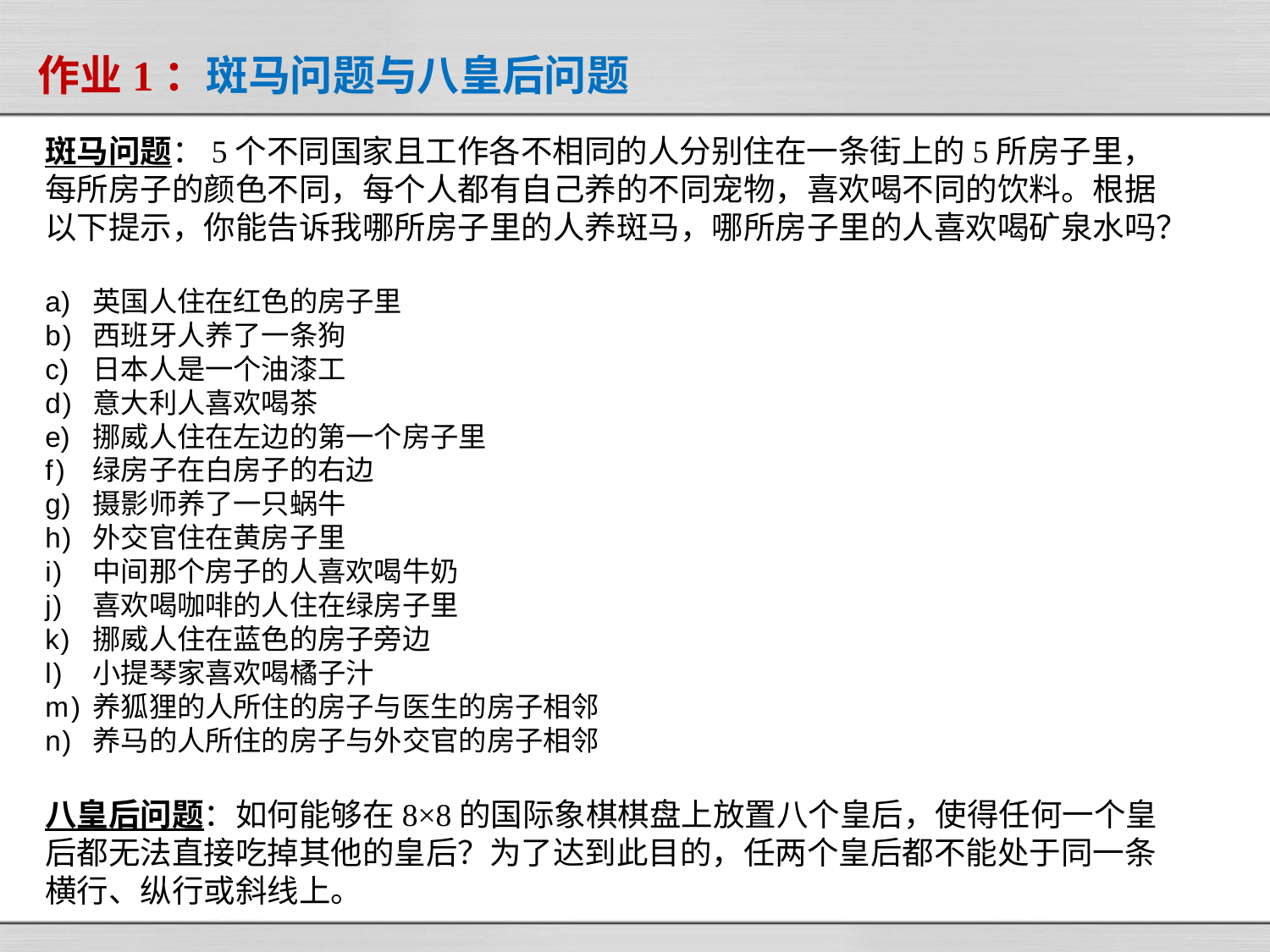

作业1：斑马问题与八皇后问题
斑马问题：5个不同国家且工作各不相同的人分别住在一条街上的5所房子里，每所房子的颜色不同，每个人都有自己养的不同宠物，喜欢喝不同的饮料。根据以下提示，你能告诉我哪所房子里的人养斑马，哪所房子里的人喜欢喝矿泉水吗？

英国人住在红色的房子里
西班牙人养了一条狗
日本人是一个油漆工
意大利人喜欢喝茶
挪威人住在左边的第一个房子里
绿房子在白房子的右边
摄影师养了一只蜗牛
外交官住在黄房子里
中间那个房子的人喜欢喝牛奶
喜欢喝咖啡的人住在绿房子里
挪威人住在蓝色的房子旁边
小提琴家喜欢喝橘子汁
养狐狸的人所住的房子与医生的房子相邻
养马的人所住的房子与外交官的房子相邻

八皇后问题：如何能够在8×8的国际象棋棋盘上放置八个皇后，使得任何一个皇后都无法直接吃掉其他的皇后？为了达到此目的，任两个皇后都不能处于同一条横行、纵行或斜线上。